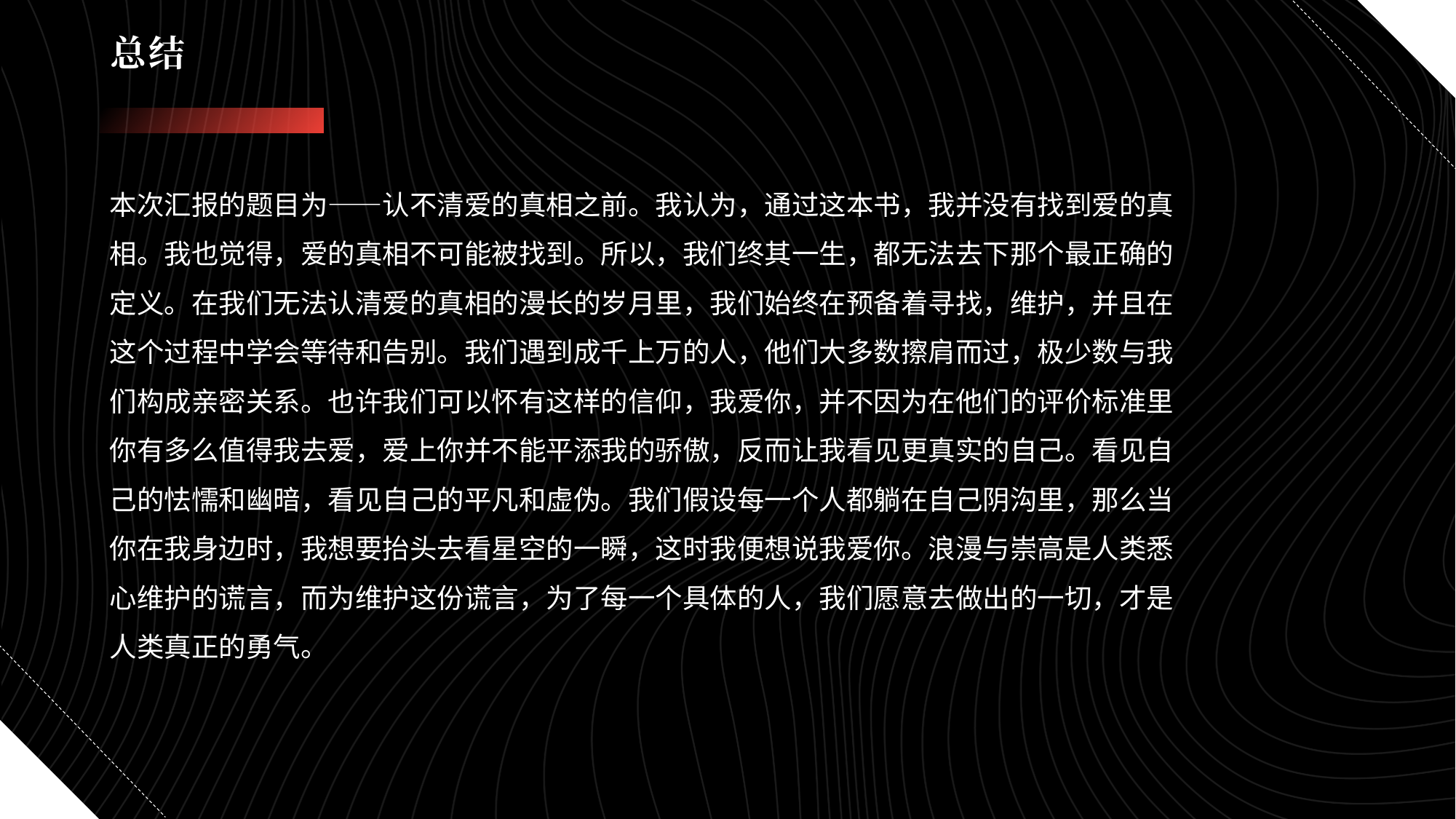

# 总结
本次汇报的题目为——认不清爱的真相之前。我认为，通过这本书，我并没有找到爱的真相。我也觉得，爱的真相不可能被找到。所以，我们终其一生，都无法去下那个最正确的定义。在我们无法认清爱的真相的漫长的岁月里，我们始终在预备着寻找，维护，并且在这个过程中学会等待和告别。我们遇到成千上万的人，他们大多数擦肩而过，极少数与我们构成亲密关系。也许我们可以怀有这样的信仰，我爱你，并不因为在他们的评价标准里你有多么值得我去爱，爱上你并不能平添我的骄傲，反而让我看见更真实的自己。看见自己的怯懦和幽暗，看见自己的平凡和虚伪。我们假设每一个人都躺在自己阴沟里，那么当你在我身边时，我想要抬头去看星空的一瞬，这时我便想说我爱你。浪漫与崇高是人类悉心维护的谎言，而为维护这份谎言，为了每一个具体的人，我们愿意去做出的一切，才是人类真正的勇气。